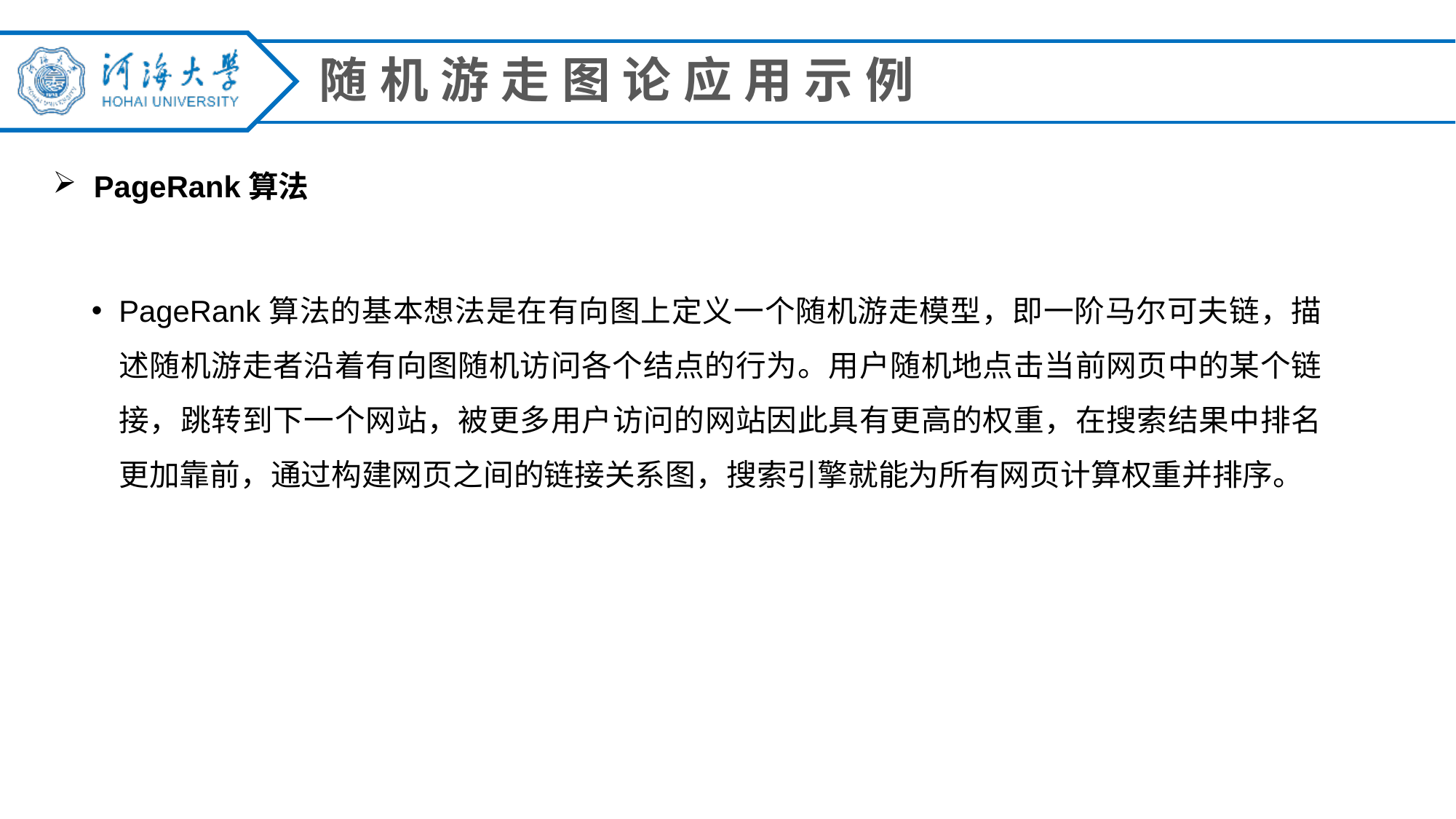

# 随机游走图论应用示例
PageRank算法
PageRank算法的基本想法是在有向图上定义一个随机游走模型，即一阶马尔可夫链，描述随机游走者沿着有向图随机访问各个结点的行为。用户随机地点击当前网页中的某个链接，跳转到下一个网站，被更多用户访问的网站因此具有更高的权重，在搜索结果中排名更加靠前，通过构建网页之间的链接关系图，搜索引擎就能为所有网页计算权重并排序。